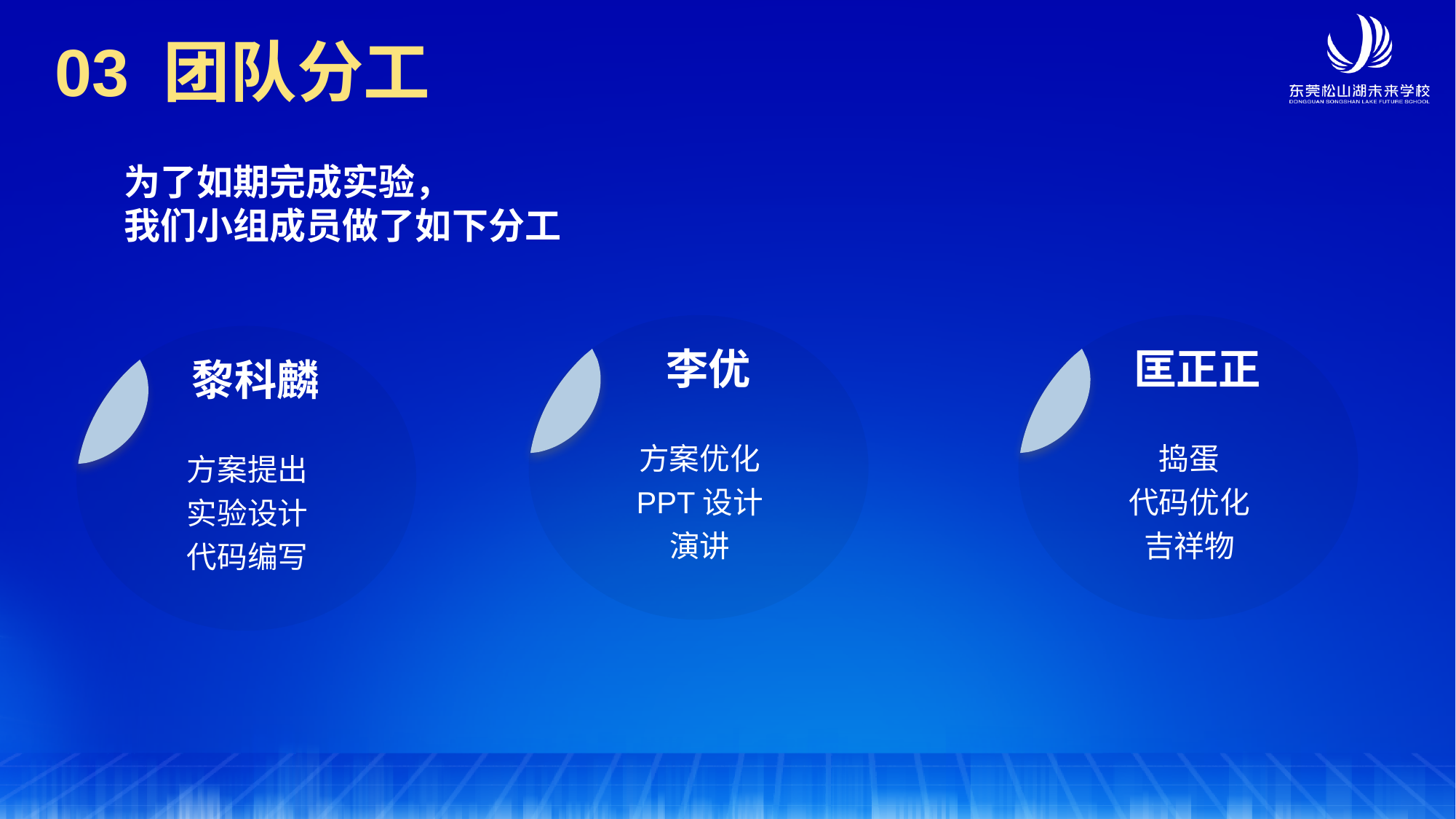

03 团队分工
为了如期完成实验，
我们小组成员做了如下分工

匡正正
捣蛋
代码优化
吉祥物

李优
方案优化
PPT设计
演讲

黎科麟
方案提出
实验设计
代码编写